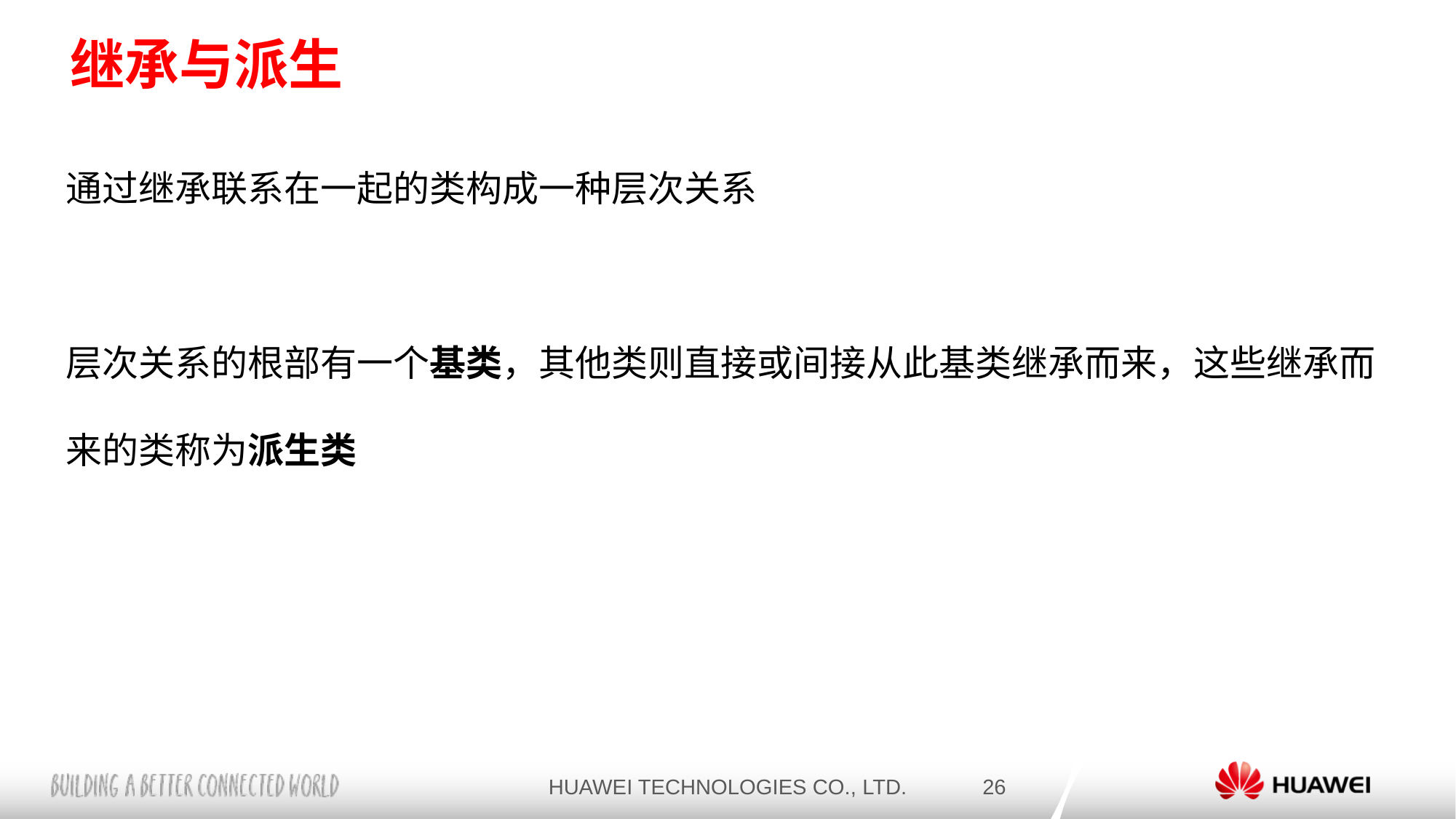

继承与派生
通过继承联系在一起的类构成一种层次关系

层次关系的根部有一个基类，其他类则直接或间接从此基类继承而来，这些继承而来的类称为派生类